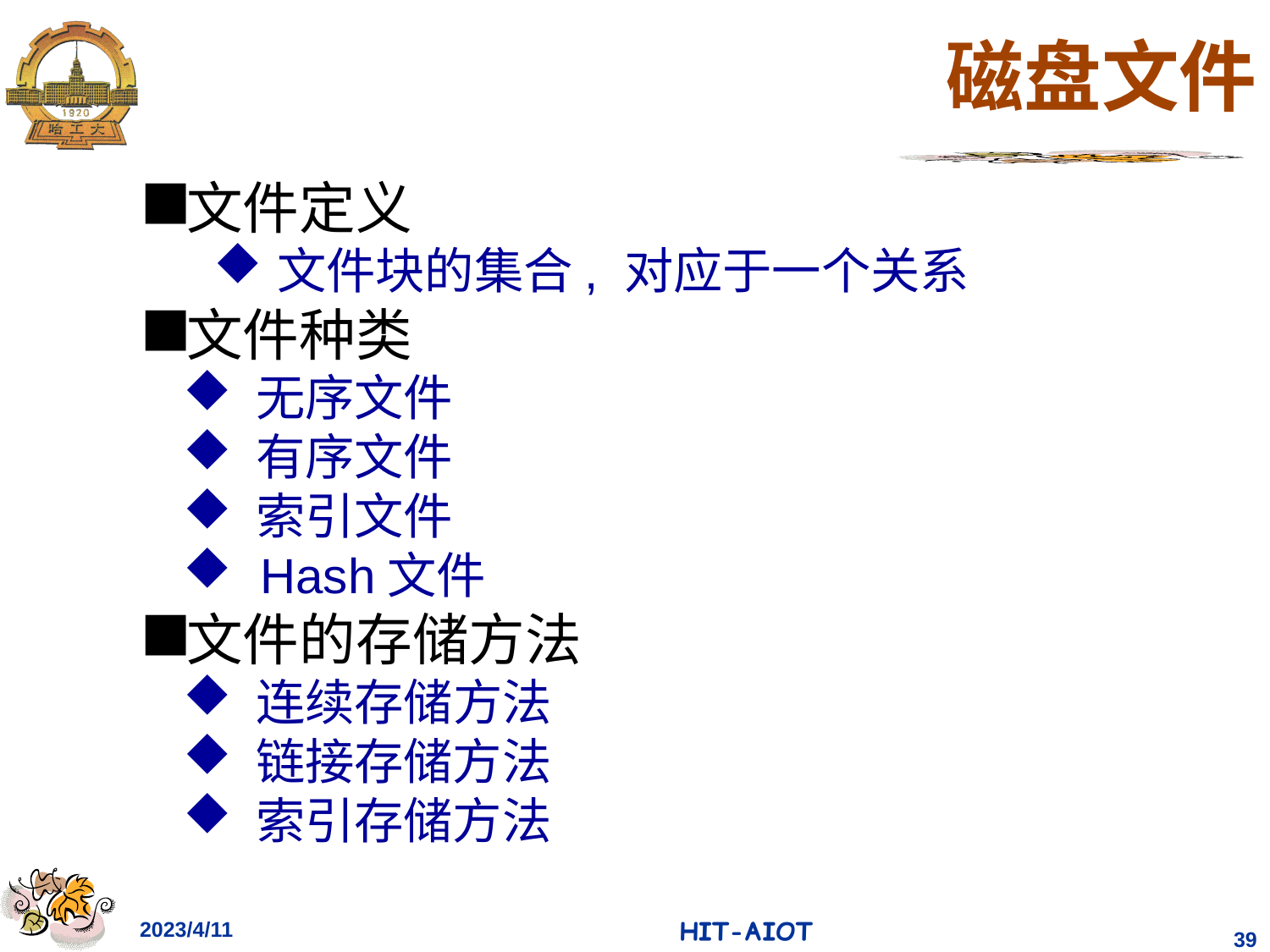

# 磁盘文件
文件定义
文件块的集合, 对应于一个关系
文件种类
 无序文件
 有序文件
 索引文件
  Hash文件
文件的存储方法
 连续存储方法
 链接存储方法
 索引存储方法
2023/4/11
HIT-AIOT
39